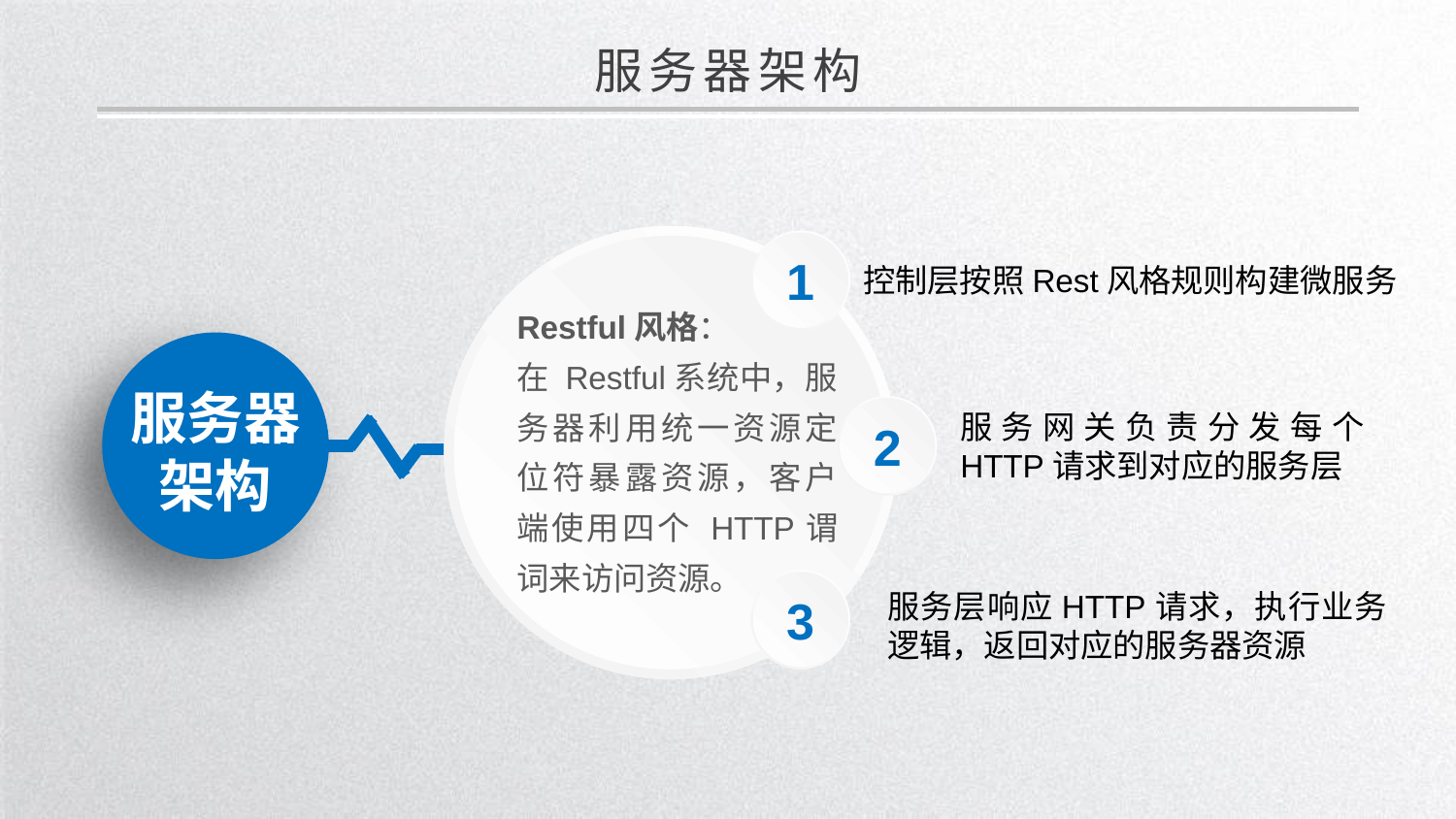

服务器架构

1
控制层按照Rest风格规则构建微服务
Restful风格：
在 Restful系统中，服务器利用统一资源定位符暴露资源，客户端使用四个 HTTP谓词来访问资源。

服务器
架构

2
服务网关负责分发每个HTTP请求到对应的服务层

3
服务层响应HTTP请求，执行业务逻辑，返回对应的服务器资源